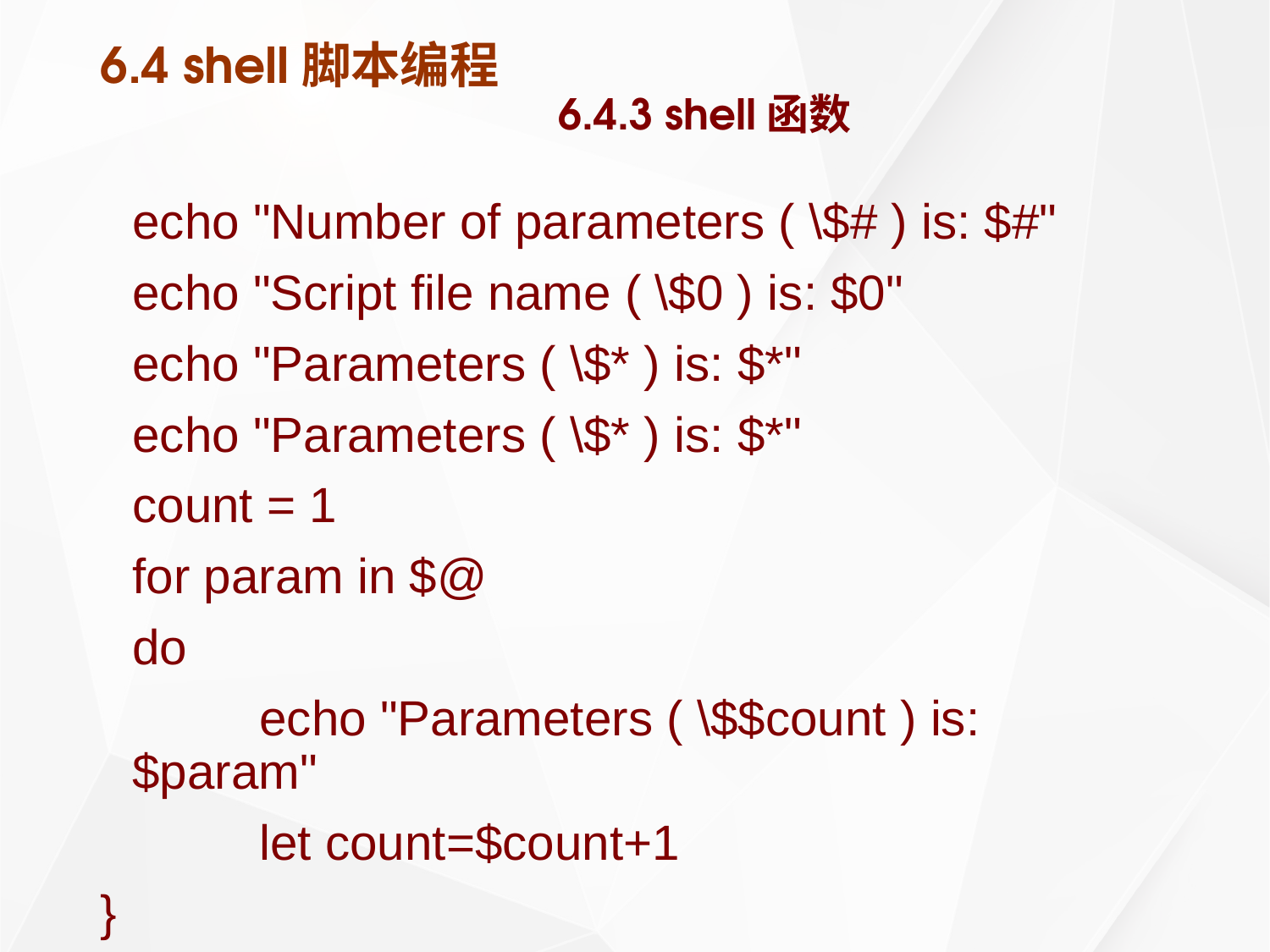

# 6.4 shell脚本编程 6.4.3 shell函数
	echo "Number of parameters ( \$# ) is: $#"
	echo "Script file name ( \$0 ) is: $0"
	echo "Parameters ( \$* ) is: $*"
	echo "Parameters ( \$* ) is: $*"
	count = 1
	for param in $@
	do
		echo "Parameters ( \$$count ) is: $param"
		let count=$count+1
}
clear
fun1 $@